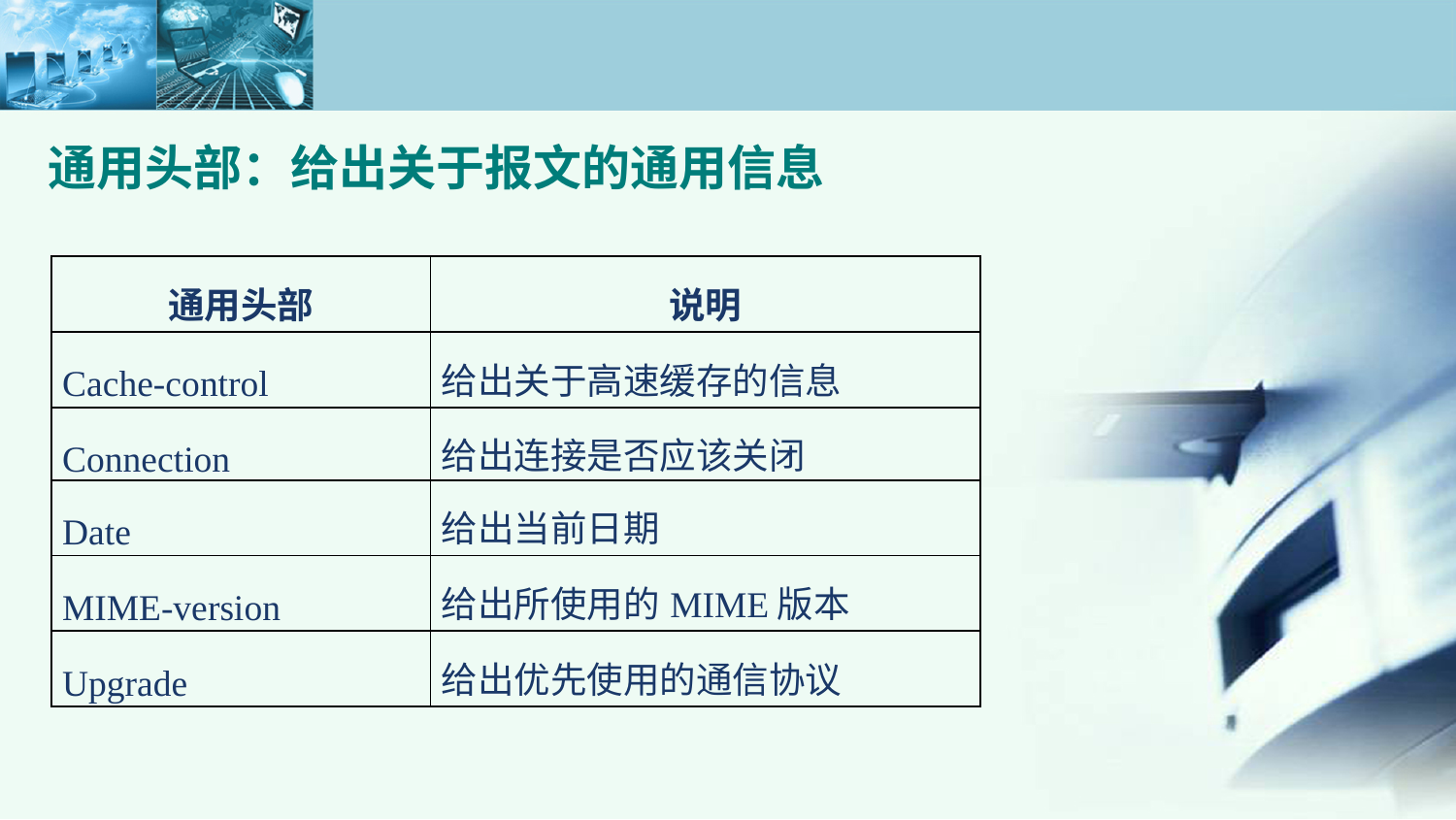

通用头部：给出关于报文的通用信息
| 通用头部 | 说明 |
| --- | --- |
| Cache-control | 给出关于高速缓存的信息 |
| Connection | 给出连接是否应该关闭 |
| Date | 给出当前日期 |
| MIME-version | 给出所使用的MIME版本 |
| Upgrade | 给出优先使用的通信协议 |